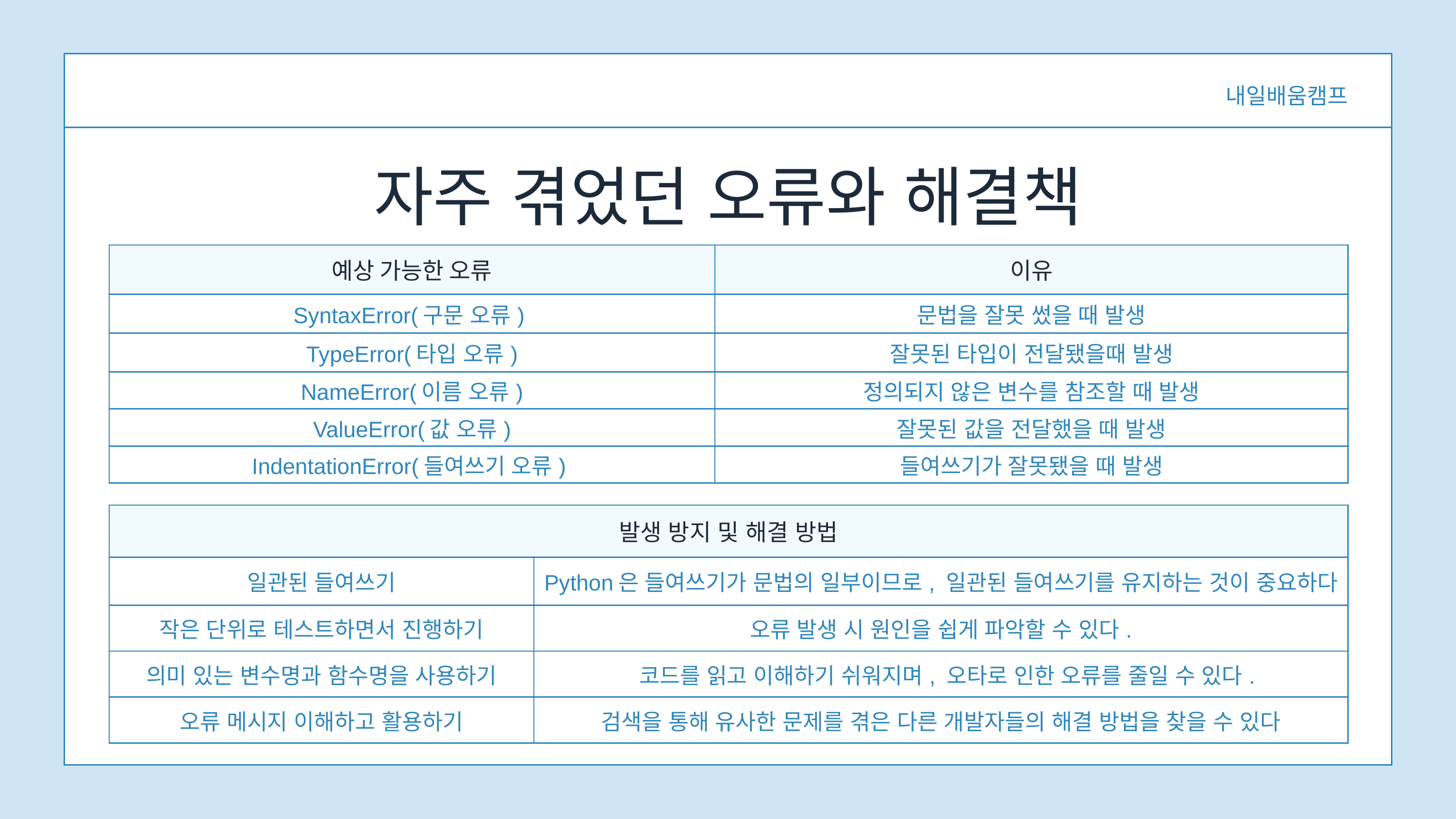

내일배움캠프

자주 겪었던 오류와 해결책
| 예상 가능한 오류 | 이유 |
| --- | --- |
| SyntaxError(구문 오류) | 문법을 잘못 썼을 때 발생 |
| TypeError(타입 오류) | 잘못된 타입이 전달됐을때 발생 |
| NameError(이름 오류) | 정의되지 않은 변수를 참조할 때 발생 |
| ValueError(값 오류) | 잘못된 값을 전달했을 때 발생 |
| IndentationError(들여쓰기 오류) | 들여쓰기가 잘못됐을 때 발생 |
| 발생 방지 및 해결 방법 |  |
| --- | --- |
| 일관된 들여쓰기 | Python은 들여쓰기가 문법의 일부이므로, 일관된 들여쓰기를 유지하는 것이 중요하다 |
| 작은 단위로 테스트하면서 진행하기 | 오류 발생 시 원인을 쉽게 파악할 수 있다. |
| 의미 있는 변수명과 함수명을 사용하기 | 코드를 읽고 이해하기 쉬워지며, 오타로 인한 오류를 줄일 수 있다. |
| 오류 메시지 이해하고 활용하기 | 검색을 통해 유사한 문제를 겪은 다른 개발자들의 해결 방법을 찾을 수 있다 |